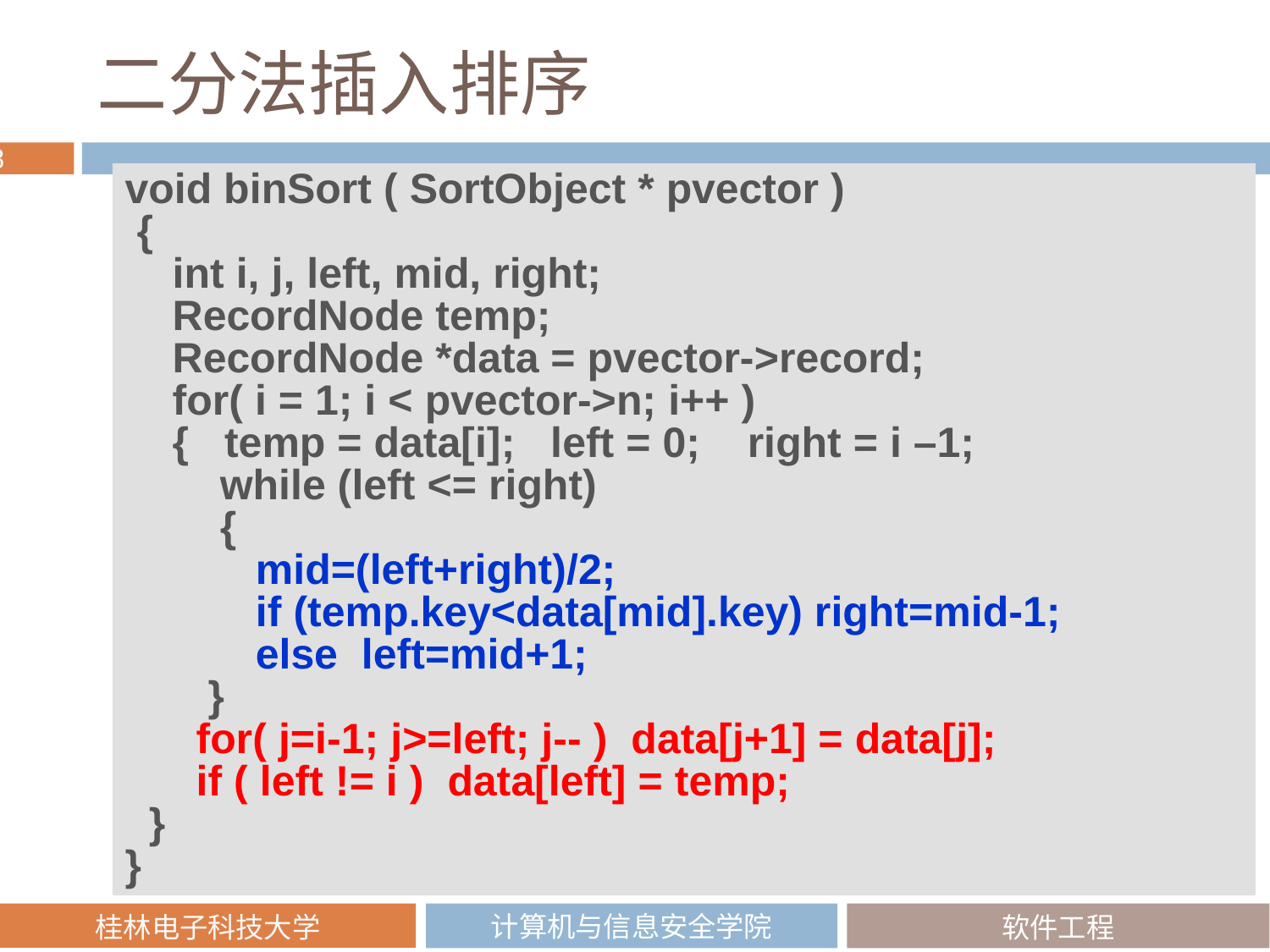

# 二分法插入排序
void binSort ( SortObject * pvector )
 {
    int i, j, left, mid, right;
    RecordNode temp;
    RecordNode *data = pvector->record;
    for( i = 1; i < pvector->n; i++ )
    {   temp = data[i];   left = 0;    right = i –1;
        while (left <= right)
        {
           mid=(left+right)/2;
           if (temp.key<data[mid].key) right=mid-1;
           else  left=mid+1;
       }
      for( j=i-1; j>=left; j-- )  data[j+1] = data[j];
      if ( left != i )  data[left] = temp;
  }
}